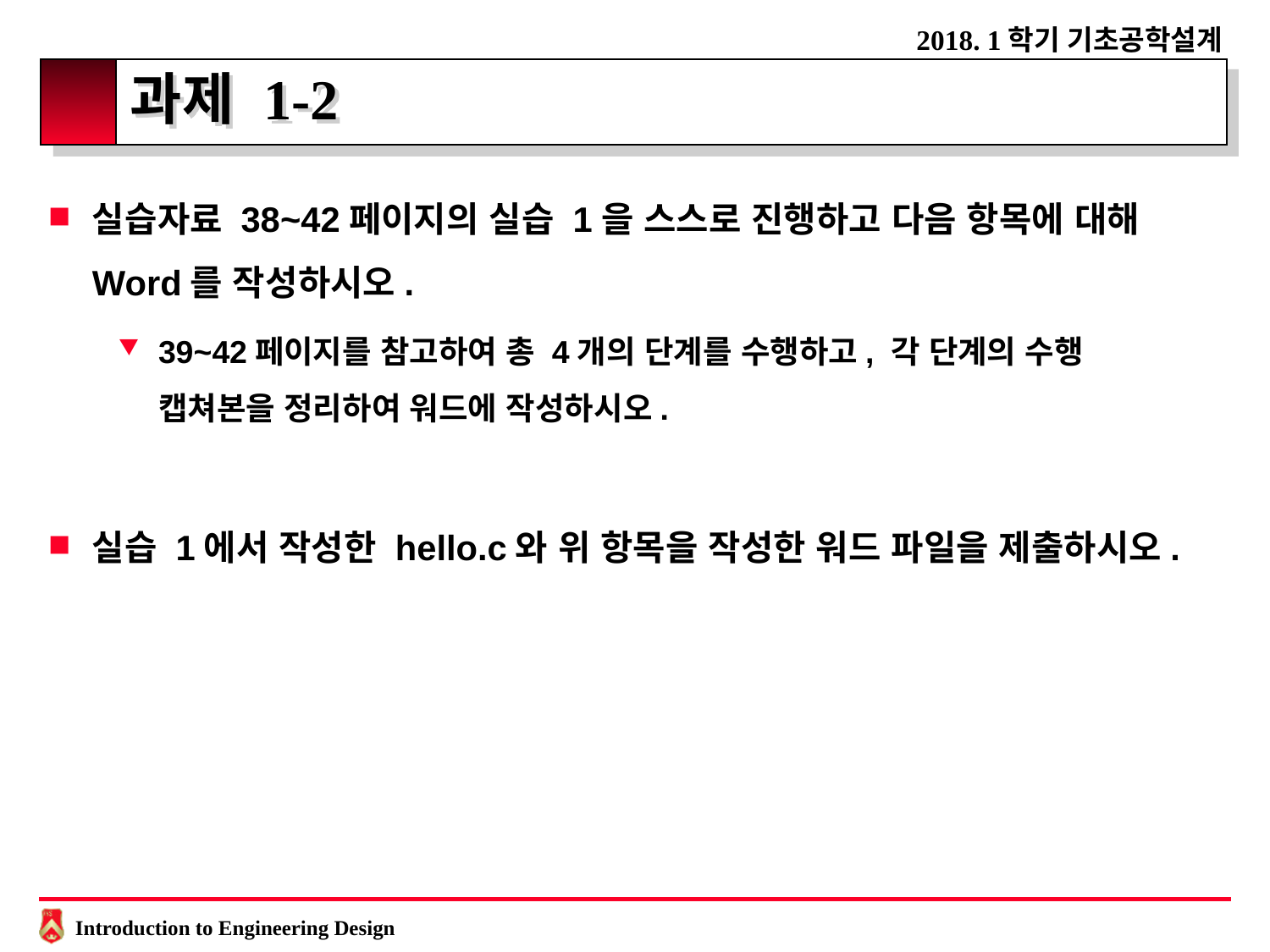

# 과제 1-2
실습자료 38~42페이지의 실습 1을 스스로 진행하고 다음 항목에 대해 Word를 작성하시오.
39~42페이지를 참고하여 총 4개의 단계를 수행하고, 각 단계의 수행 캡쳐본을 정리하여 워드에 작성하시오.

실습 1에서 작성한 hello.c와 위 항목을 작성한 워드 파일을 제출하시오.